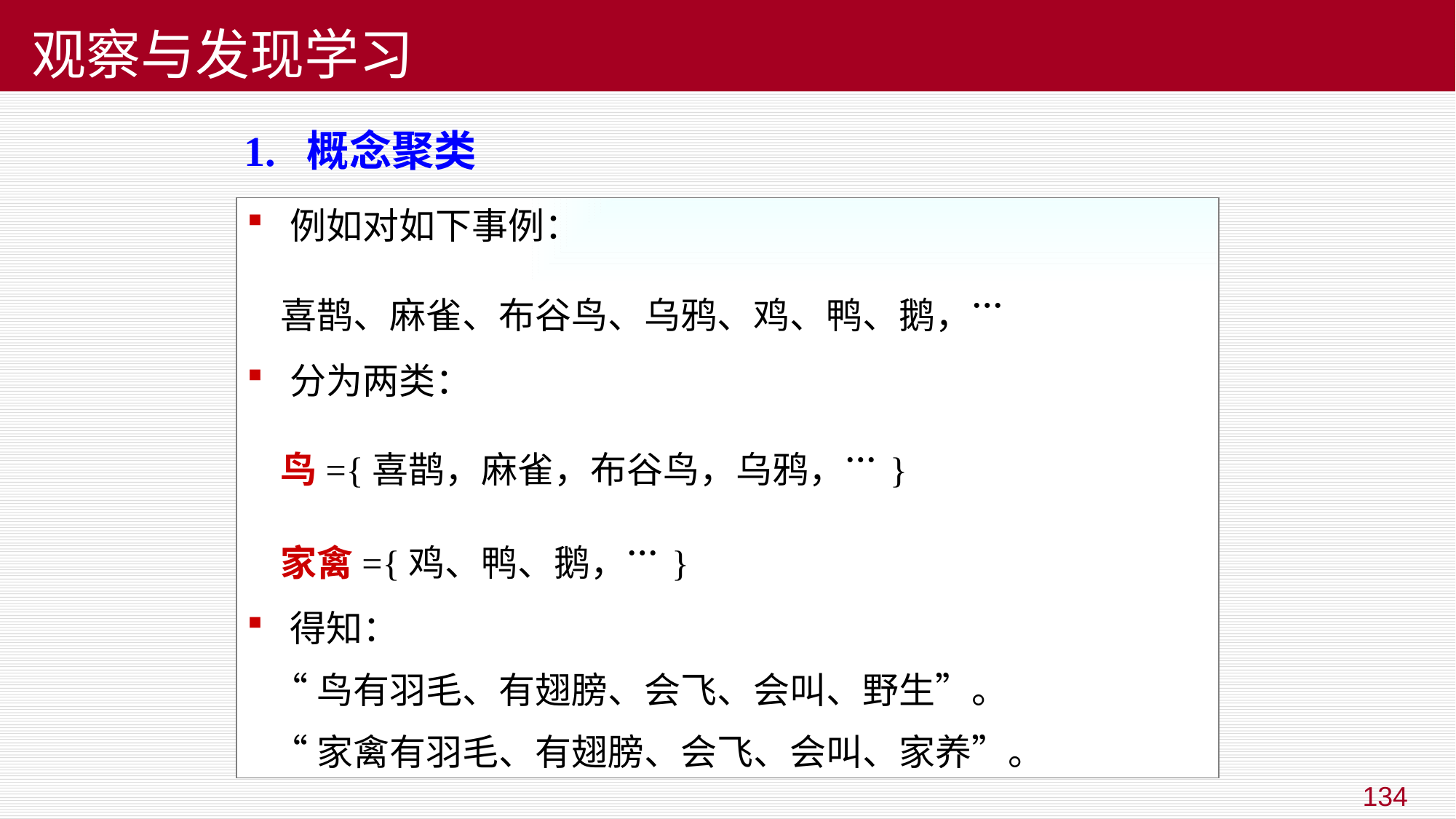

# 观察与发现学习
  1.  概念聚类

 例如对如下事例：
   喜鹊、麻雀、布谷鸟、乌鸦、鸡、鸭、鹅，…
 分为两类：
   鸟={喜鹊，麻雀，布谷鸟，乌鸦，…}
   家禽={鸡、鸭、鹅，…}
 得知：
   “鸟有羽毛、有翅膀、会飞、会叫、野生”。
   “家禽有羽毛、有翅膀、会飞、会叫、家养”。
134